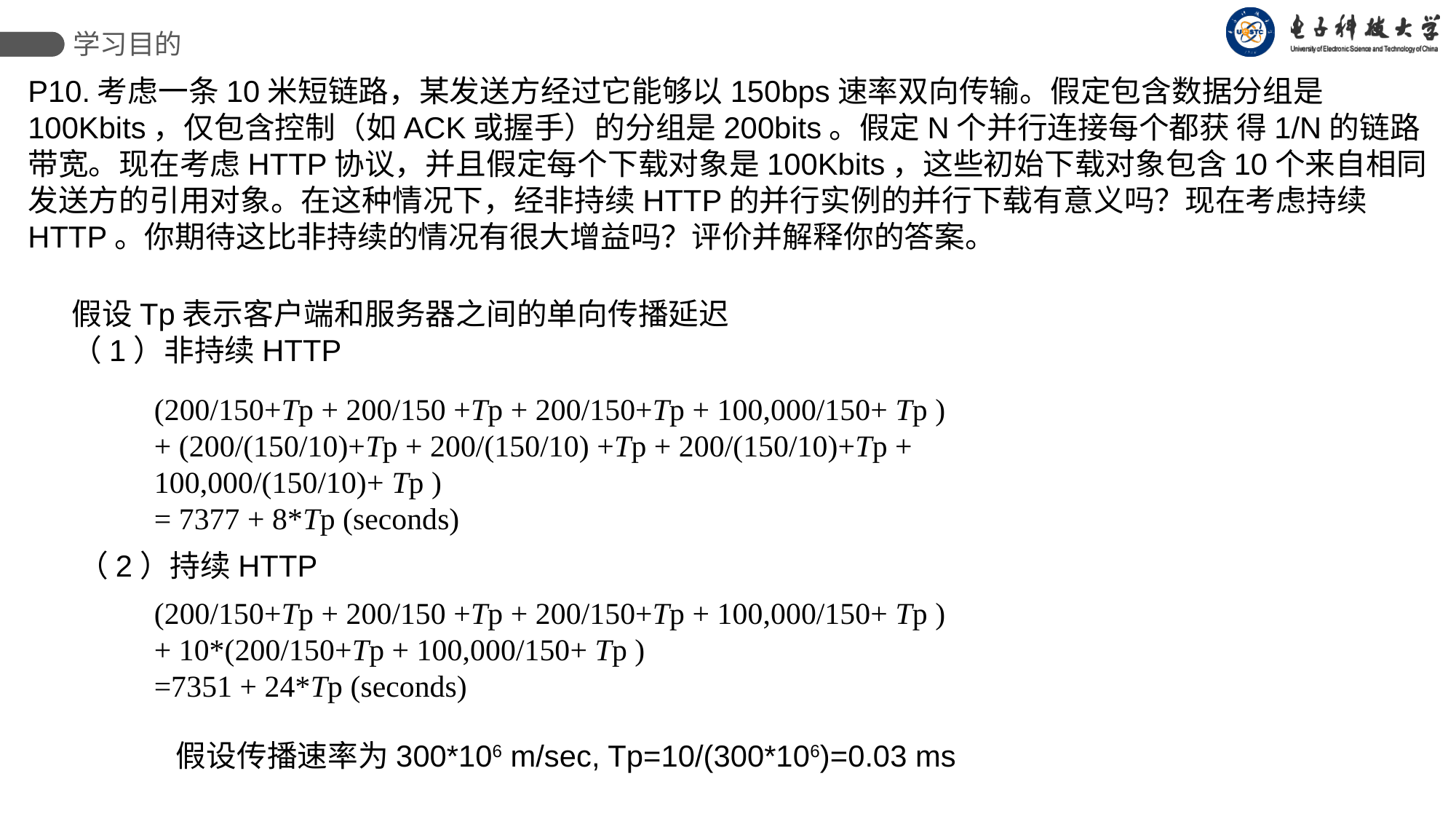

学习目的
P10.考虑一条10米短链路，某发送方经过它能够以150bps速率双向传输。假定包含数据分组是 100Kbits，仅包含控制（如ACK或握手）的分组是200bits。假定N个并行连接每个都获 得1/N的链路带宽。现在考虑HTTP协议，并且假定每个下载对象是100Kbits，这些初始下载对象包含10个来自相同发送方的引用对象。在这种情况下，经非持续HTTP的并行实例的并行下载有意义吗？现在考虑持续HTTP。你期待这比非持续的情况有很大增益吗？评价并解释你的答案。
假设Tp表示客户端和服务器之间的单向传播延迟
（1）非持续HTTP
(200/150+Tp + 200/150 +Tp + 200/150+Tp + 100,000/150+ Tp )
+ (200/(150/10)+Tp + 200/(150/10) +Tp + 200/(150/10)+Tp + 100,000/(150/10)+ Tp )
= 7377 + 8*Tp (seconds)
（2）持续HTTP
(200/150+Tp + 200/150 +Tp + 200/150+Tp + 100,000/150+ Tp )
+ 10*(200/150+Tp + 100,000/150+ Tp )
=7351 + 24*Tp (seconds)
假设传播速率为300*106 m/sec, Tp=10/(300*106)=0.03 ms